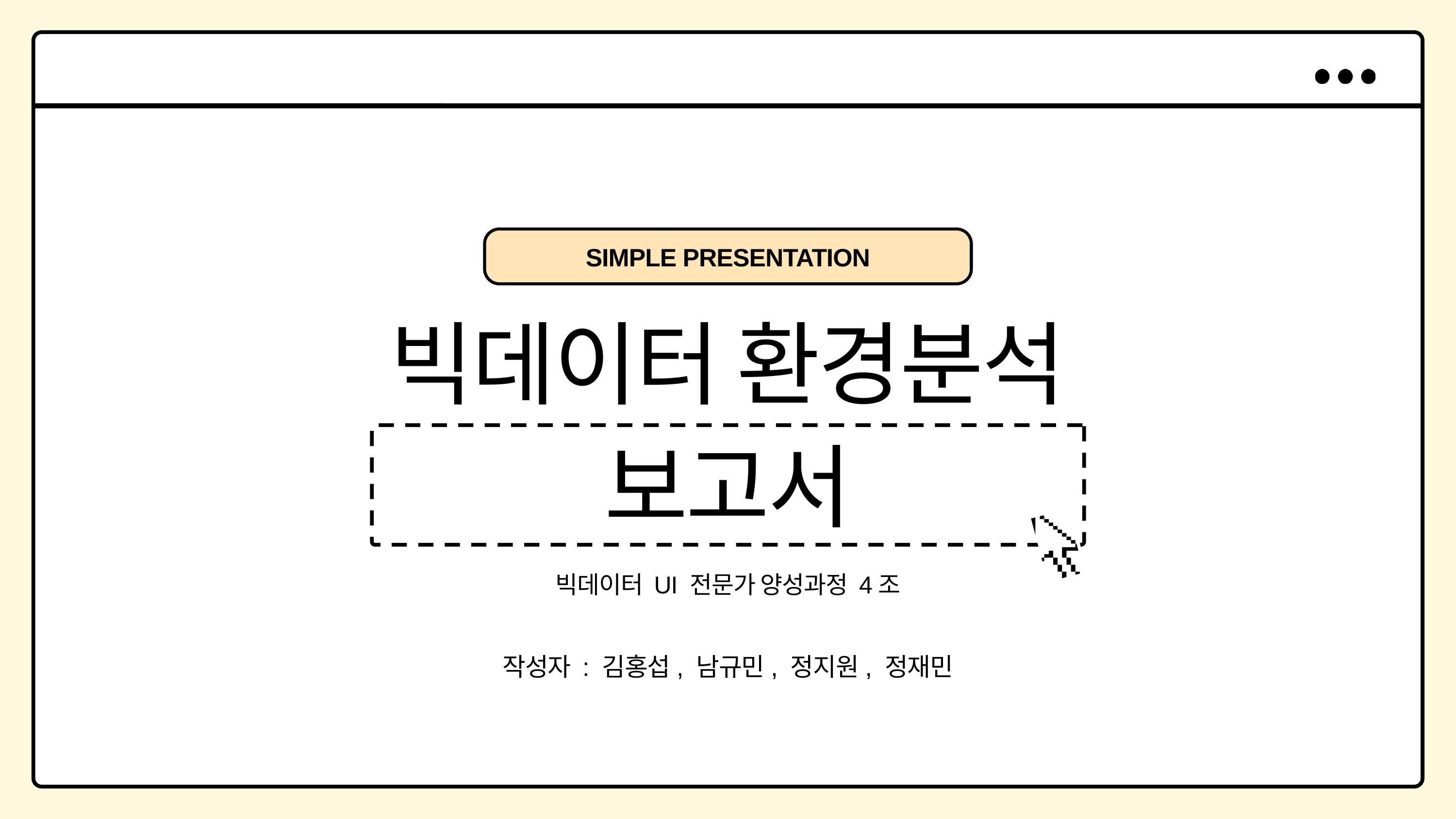

SIMPLE PRESENTATION
빅데이터 환경분석
보고서

빅데이터 UI 전문가 양성과정 4조
작성자 : 김홍섭, 남규민, 정지원, 정재민